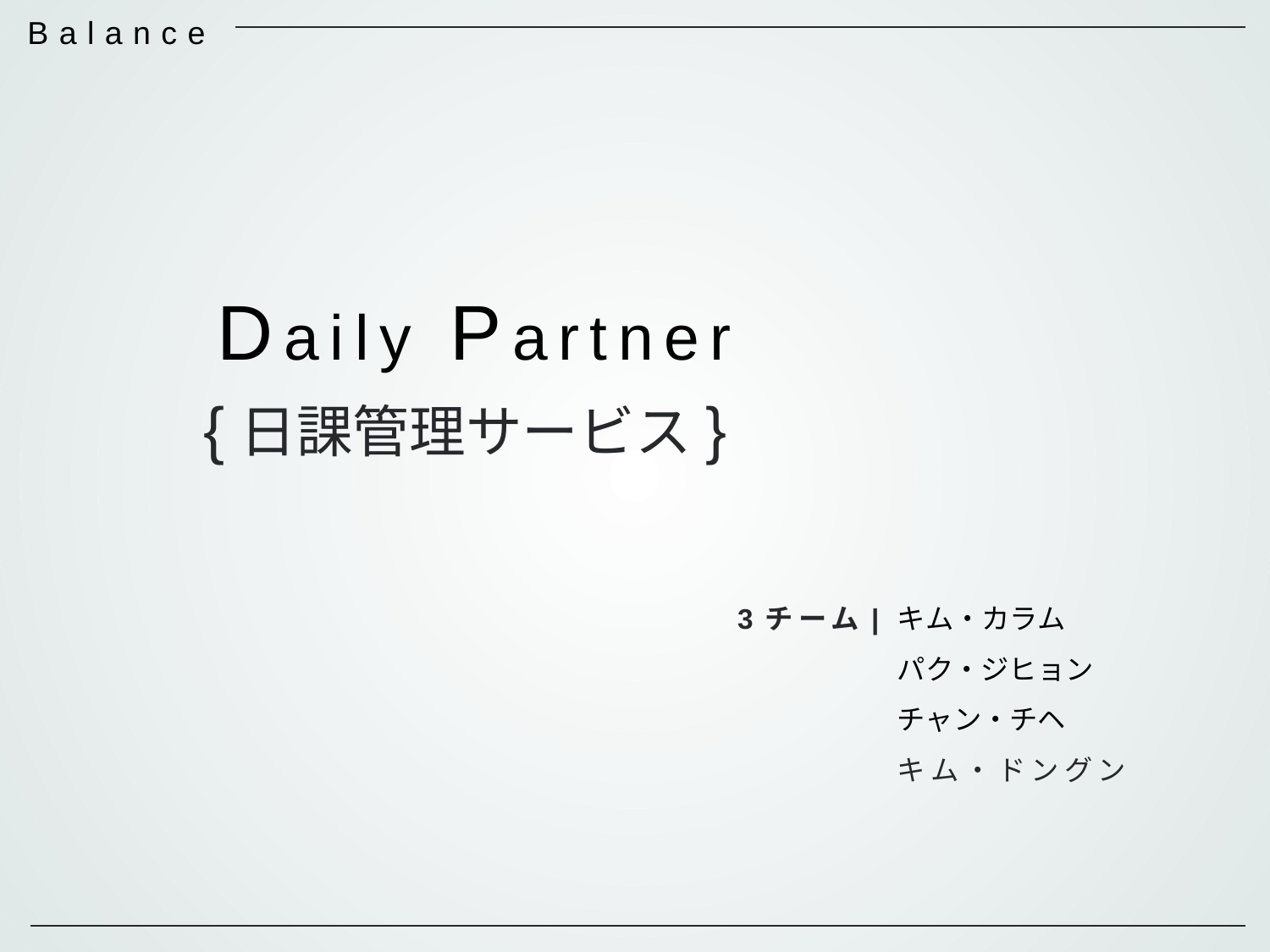

Daily Partner
{日課管理サービス}
3チーム|
キム・カラム
パク・ジヒョン
チャン・チヘ
キム・ドングン